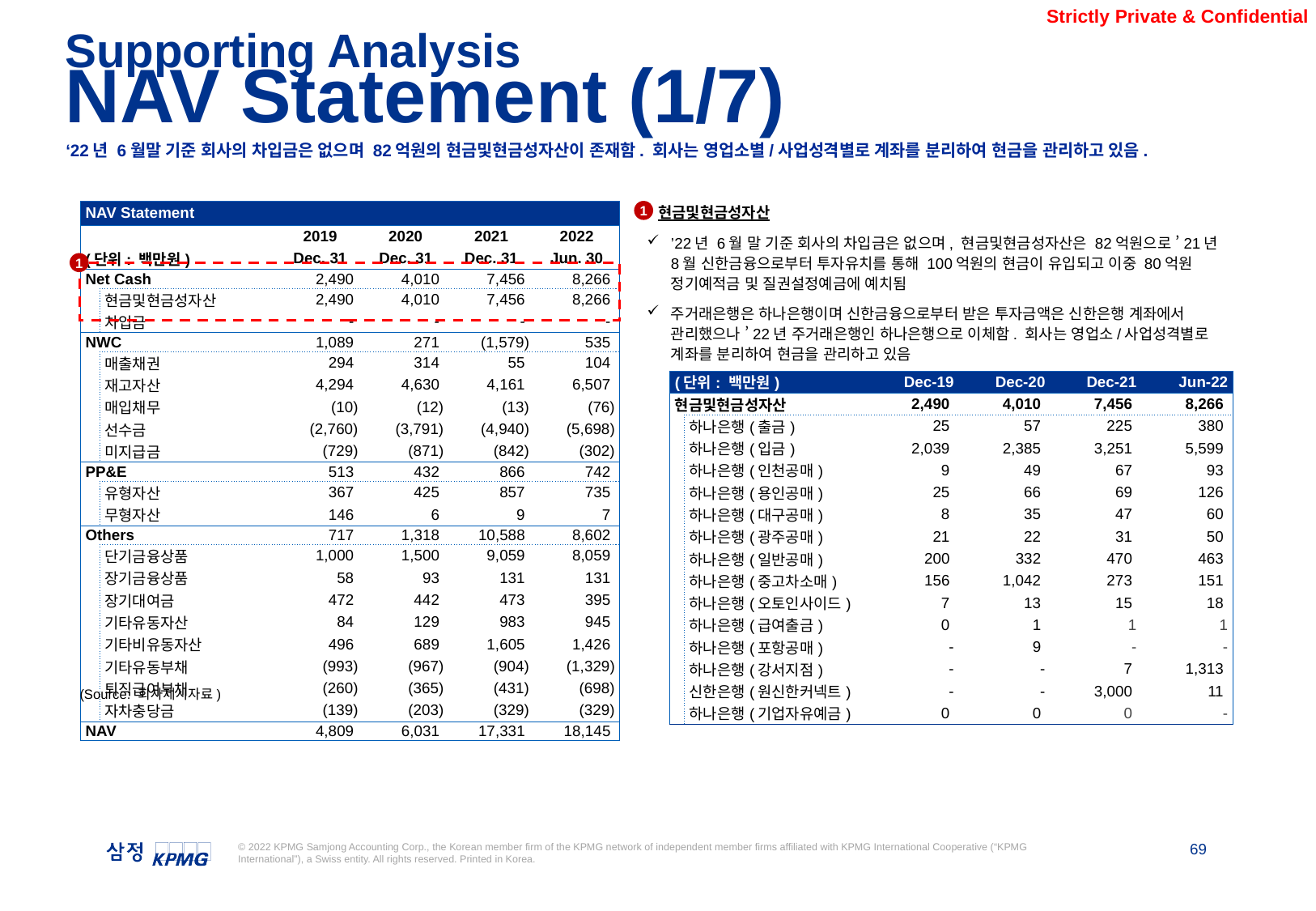

Supporting Analysis
NAV Statement (1/7)
‘22년 6월말 기준 회사의 차입금은 없으며 82억원의 현금및현금성자산이 존재함. 회사는 영업소별/사업성격별로 계좌를 분리하여 현금을 관리하고 있음.
1
| NAV Statement |  |  |  |  |  |
| --- | --- | --- | --- | --- | --- |
|  |  | 2019 | 2020 | 2021 | 2022 |
| (단위: 백만원) |  | Dec. 31 | Dec. 31 | Dec. 31 | Jun. 30 |
| Net Cash |  | 2,490 | 4,010 | 7,456 | 8,266 |
|  | 현금및현금성자산 | 2,490 | 4,010 | 7,456 | 8,266 |
|  | 차입금 | - | - | - | - |
| NWC |  | 1,089 | 271 | (1,579) | 535 |
|  | 매출채권 | 294 | 314 | 55 | 104 |
|  | 재고자산 | 4,294 | 4,630 | 4,161 | 6,507 |
|  | 매입채무 | (10) | (12) | (13) | (76) |
|  | 선수금 | (2,760) | (3,791) | (4,940) | (5,698) |
|  | 미지급금 | (729) | (871) | (842) | (302) |
| PP&E |  | 513 | 432 | 866 | 742 |
|  | 유형자산 | 367 | 425 | 857 | 735 |
|  | 무형자산 | 146 | 6 | 9 | 7 |
| Others |  | 717 | 1,318 | 10,588 | 8,602 |
|  | 단기금융상품 | 1,000 | 1,500 | 9,059 | 8,059 |
|  | 장기금융상품 | 58 | 93 | 131 | 131 |
|  | 장기대여금 | 472 | 442 | 473 | 395 |
|  | 기타유동자산 | 84 | 129 | 983 | 945 |
|  | 기타비유동자산 | 496 | 689 | 1,605 | 1,426 |
|  | 기타유동부채 | (993) | (967) | (904) | (1,329) |
|  | 퇴직급여부채 | (260) | (365) | (431) | (698) |
|  | 자차충당금 | (139) | (203) | (329) | (329) |
| NAV |  | 4,809 | 6,031 | 17,331 | 18,145 |
현금및현금성자산
’22년 6월 말 기준 회사의 차입금은 없으며, 현금및현금성자산은 82억원으로 ’21년 8월 신한금융으로부터 투자유치를 통해 100억원의 현금이 유입되고 이중 80억원 정기예적금 및 질권설정예금에 예치됨
주거래은행은 하나은행이며 신한금융으로부터 받은 투자금액은 신한은행 계좌에서 관리했으나 ’22년 주거래은행인 하나은행으로 이체함. 회사는 영업소/사업성격별로 계좌를 분리하여 현금을 관리하고 있음

1

| (단위: 백만원) |  | Dec-19 | Dec-20 | Dec-21 | Jun-22 |
| --- | --- | --- | --- | --- | --- |
| 현금및현금성자산 |  | 2,490 | 4,010 | 7,456 | 8,266 |
|  | 하나은행(출금) | 25 | 57 | 225 | 380 |
|  | 하나은행(입금) | 2,039 | 2,385 | 3,251 | 5,599 |
|  | 하나은행(인천공매) | 9 | 49 | 67 | 93 |
|  | 하나은행(용인공매) | 25 | 66 | 69 | 126 |
|  | 하나은행(대구공매) | 8 | 35 | 47 | 60 |
|  | 하나은행(광주공매) | 21 | 22 | 31 | 50 |
|  | 하나은행(일반공매) | 200 | 332 | 470 | 463 |
|  | 하나은행(중고차소매) | 156 | 1,042 | 273 | 151 |
|  | 하나은행(오토인사이드) | 7 | 13 | 15 | 18 |
|  | 하나은행(급여출금) | 0 | 1 | 1 | 1 |
|  | 하나은행(포항공매) | - | 9 | - | - |
|  | 하나은행(강서지점) | - | - | 7 | 1,313 |
|  | 신한은행(원신한커넥트) | - | - | 3,000 | 11 |
|  | 하나은행(기업자유예금) | 0 | 0 | 0 | - |

(Source: 회사제시자료)